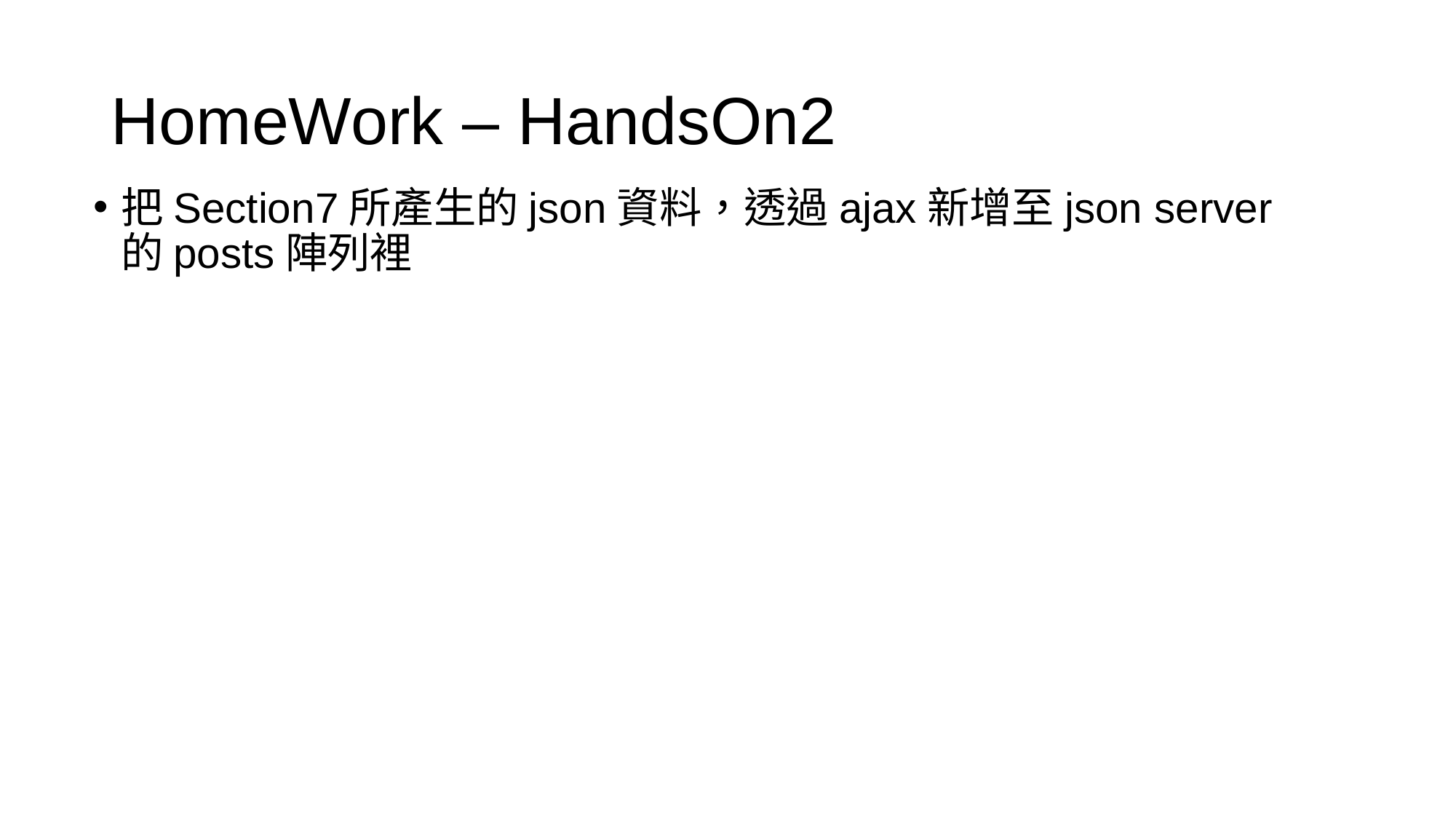

# HomeWork – HandsOn2
把Section7所產生的json資料，透過ajax新增至json server 的posts陣列裡